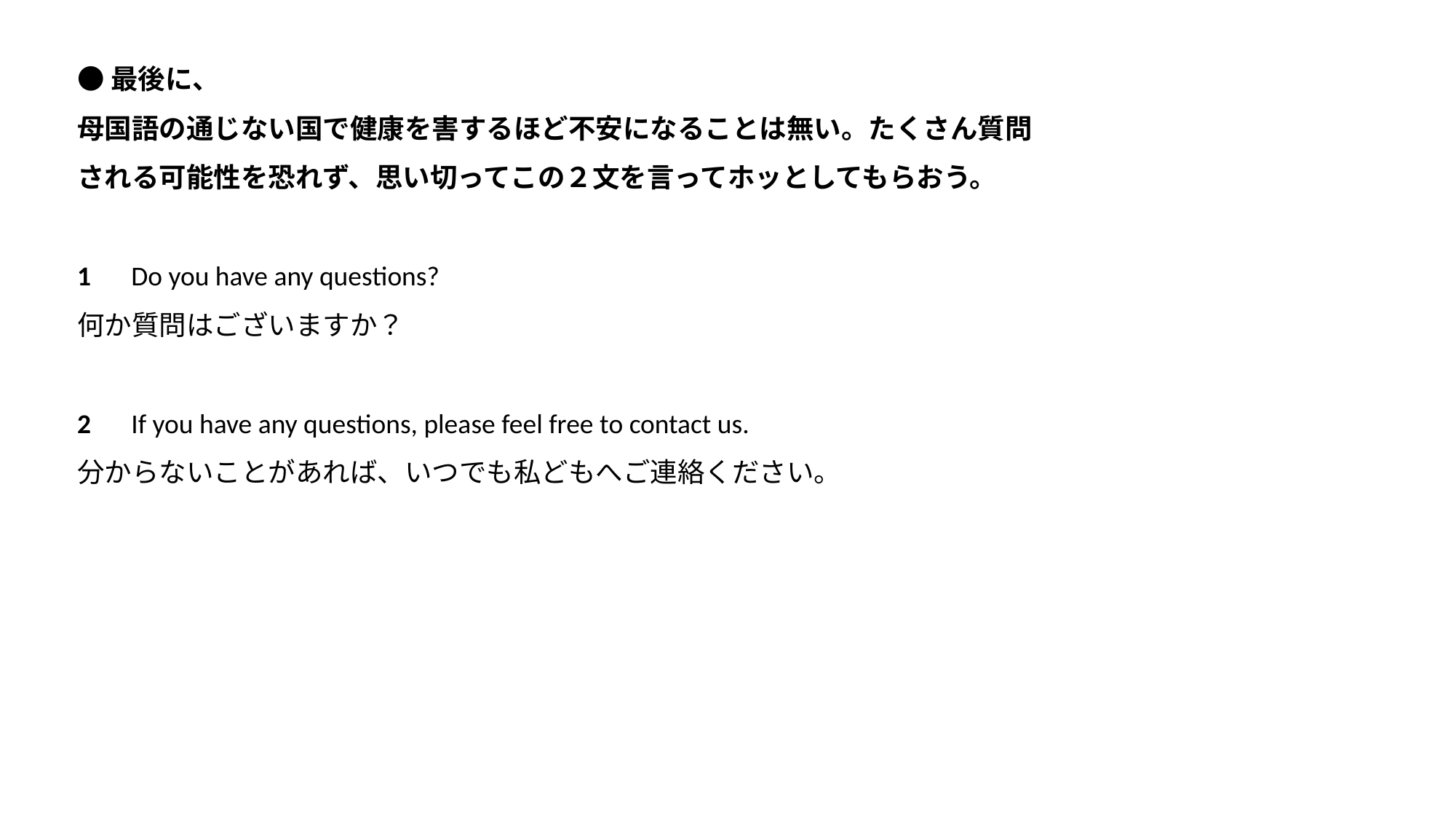

●最後に、
母国語の通じない国で健康を害するほど不安になることは無い。たくさん質問される可能性を恐れず、思い切ってこの２文を言ってホッとしてもらおう。

1　Do you have any questions?
何か質問はございますか？

2　If you have any questions, please feel free to contact us.
分からないことがあれば、いつでも私どもへご連絡ください。